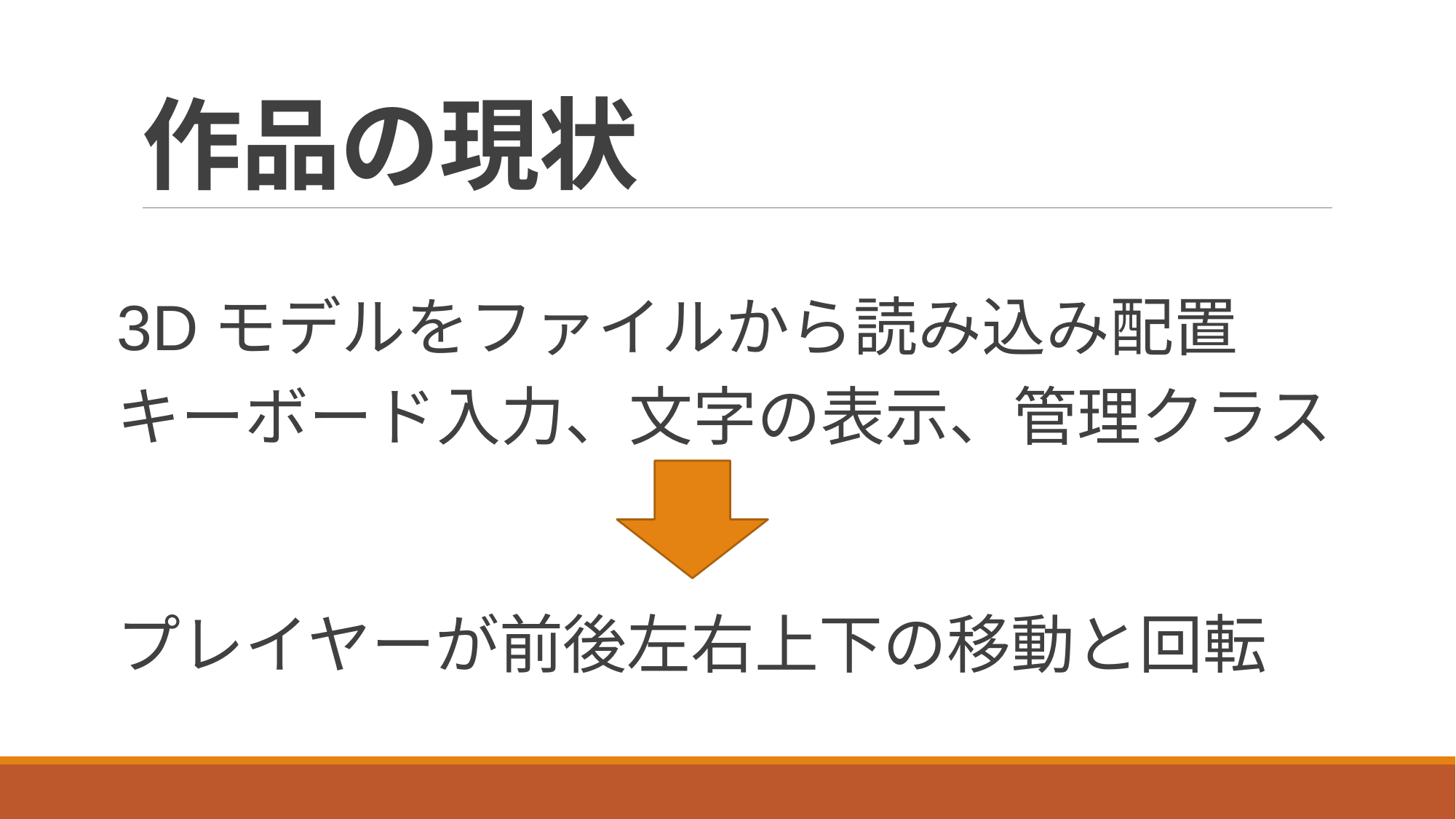

# 作品の現状
3Dモデルをファイルから読み込み配置
キーボード入力、文字の表示、管理クラス
プレイヤーが前後左右上下の移動と回転